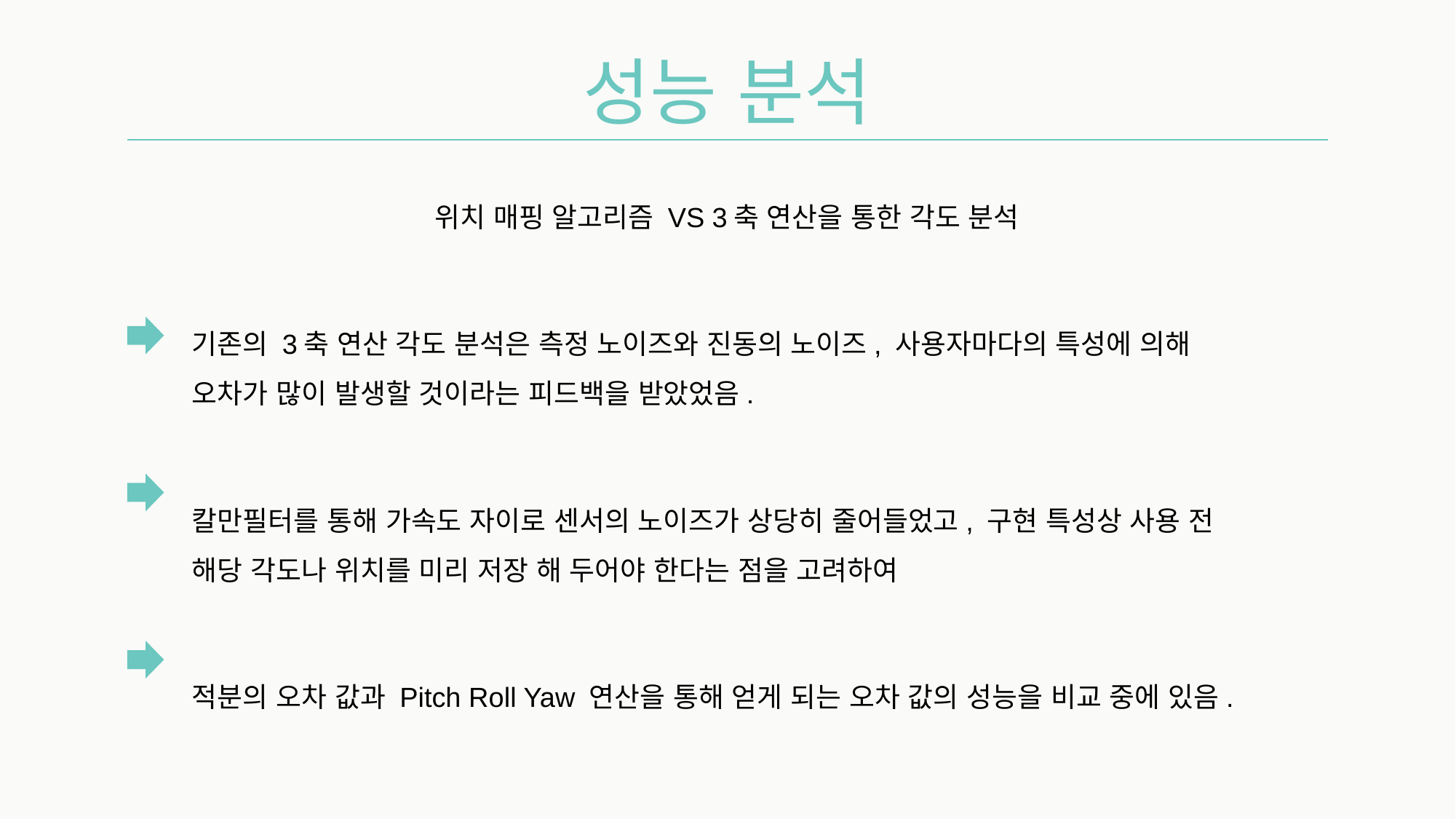

성능 분석
위치 매핑 알고리즘 VS 3축 연산을 통한 각도 분석

기존의 3축 연산 각도 분석은 측정 노이즈와 진동의 노이즈, 사용자마다의 특성에 의해 오차가 많이 발생할 것이라는 피드백을 받았었음.

칼만필터를 통해 가속도 자이로 센서의 노이즈가 상당히 줄어들었고, 구현 특성상 사용 전 해당 각도나 위치를 미리 저장 해 두어야 한다는 점을 고려하여

적분의 오차 값과 Pitch Roll Yaw 연산을 통해 얻게 되는 오차 값의 성능을 비교 중에 있음.